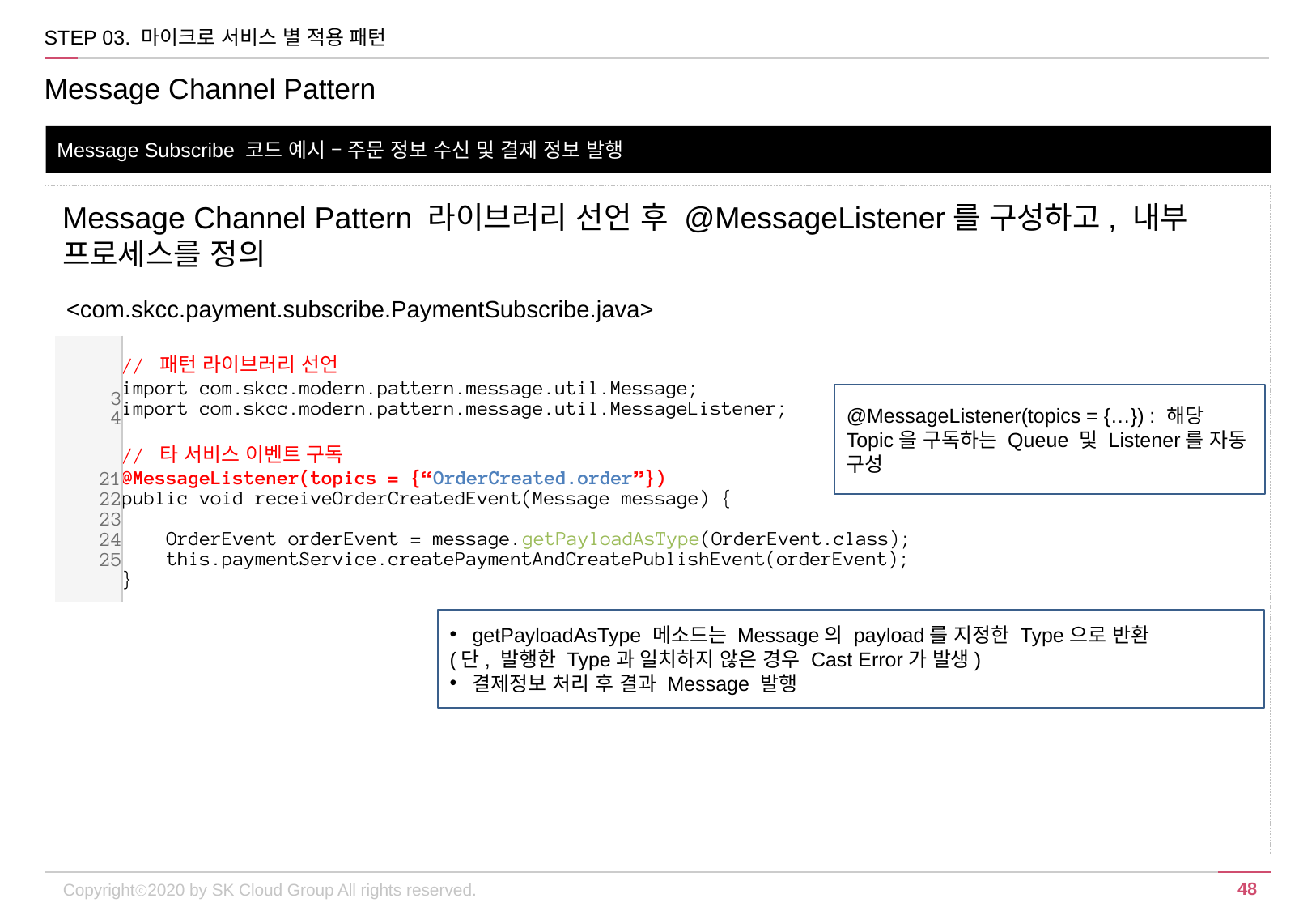

STEP 03. 마이크로 서비스 별 적용 패턴
Message Channel Pattern
Message Subscribe 코드 예시 – 주문 정보 수신 및 결제 정보 발행
Message Channel Pattern 라이브러리 선언 후 @MessageListener를 구성하고, 내부 프로세스를 정의
<com.skcc.payment.subscribe.PaymentSubscribe.java>
| 3 4 21 22 23 24 25 | // 패턴 라이브러리 선언 import com.skcc.modern.pattern.message.util.Message; import com.skcc.modern.pattern.message.util.MessageListener; // 타 서비스 이벤트 구독 @MessageListener(topics = {“OrderCreated.order”}) public void receiveOrderCreatedEvent(Message message) { OrderEvent orderEvent = message.getPayloadAsType(OrderEvent.class); this.paymentService.createPaymentAndCreatePublishEvent(orderEvent); } |
| --- | --- |
@MessageListener(topics = {…}) : 해당 Topic을 구독하는 Queue 및 Listener를 자동 구성
getPayloadAsType 메소드는 Message의 payload를 지정한 Type으로 반환
(단, 발행한 Type과 일치하지 않은 경우 Cast Error가 발생)
결제정보 처리 후 결과 Message 발행
Copyrightⓒ2020 by SK Cloud Group All rights reserved.